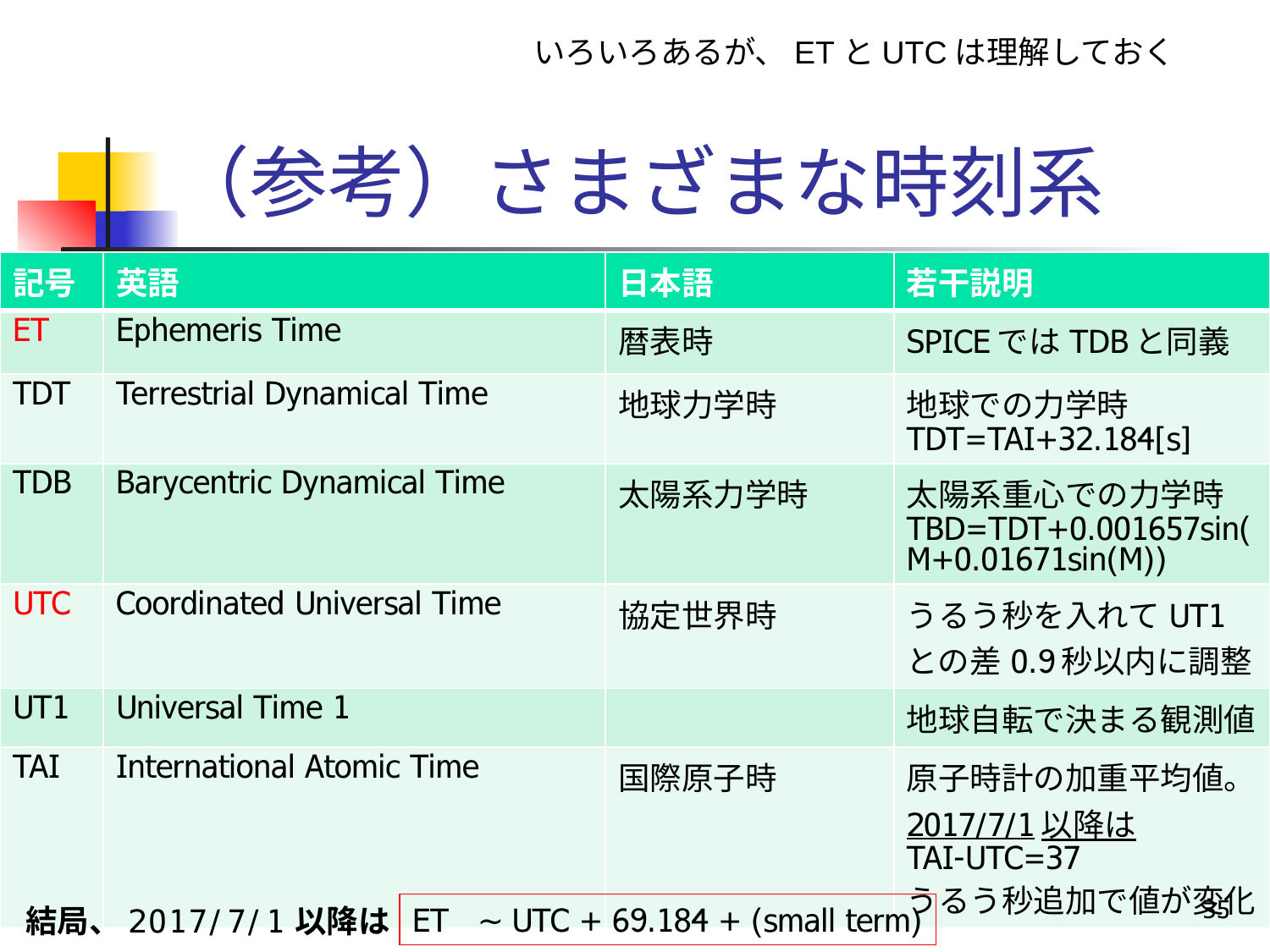

いろいろあるが、ETとUTCは理解しておく
# （参考）さまざまな時刻系
| 記号 | 英語 | 日本語 | 若干説明 |
| --- | --- | --- | --- |
| ET | Ephemeris Time | 暦表時 | SPICEではTDBと同義 |
| TDT | Terrestrial Dynamical Time | 地球力学時 | 地球での力学時 TDT=TAI+32.184[s] |
| TDB | Barycentric Dynamical Time | 太陽系力学時 | 太陽系重心での力学時 TBD=TDT+0.001657sin(M+0.01671sin(M)) |
| UTC | Coordinated Universal Time | 協定世界時 | うるう秒を入れてUT1との差0.9秒以内に調整 |
| UT1 | Universal Time 1 |  | 地球自転で決まる観測値 |
| TAI | International Atomic Time | 国際原子時 | 原子時計の加重平均値。2017/7/1以降は TAI-UTC=37 うるう秒追加で値が変化 |
35
ET   ~ UTC + 69.184 + (small term)
結局、2017/7/1以降は